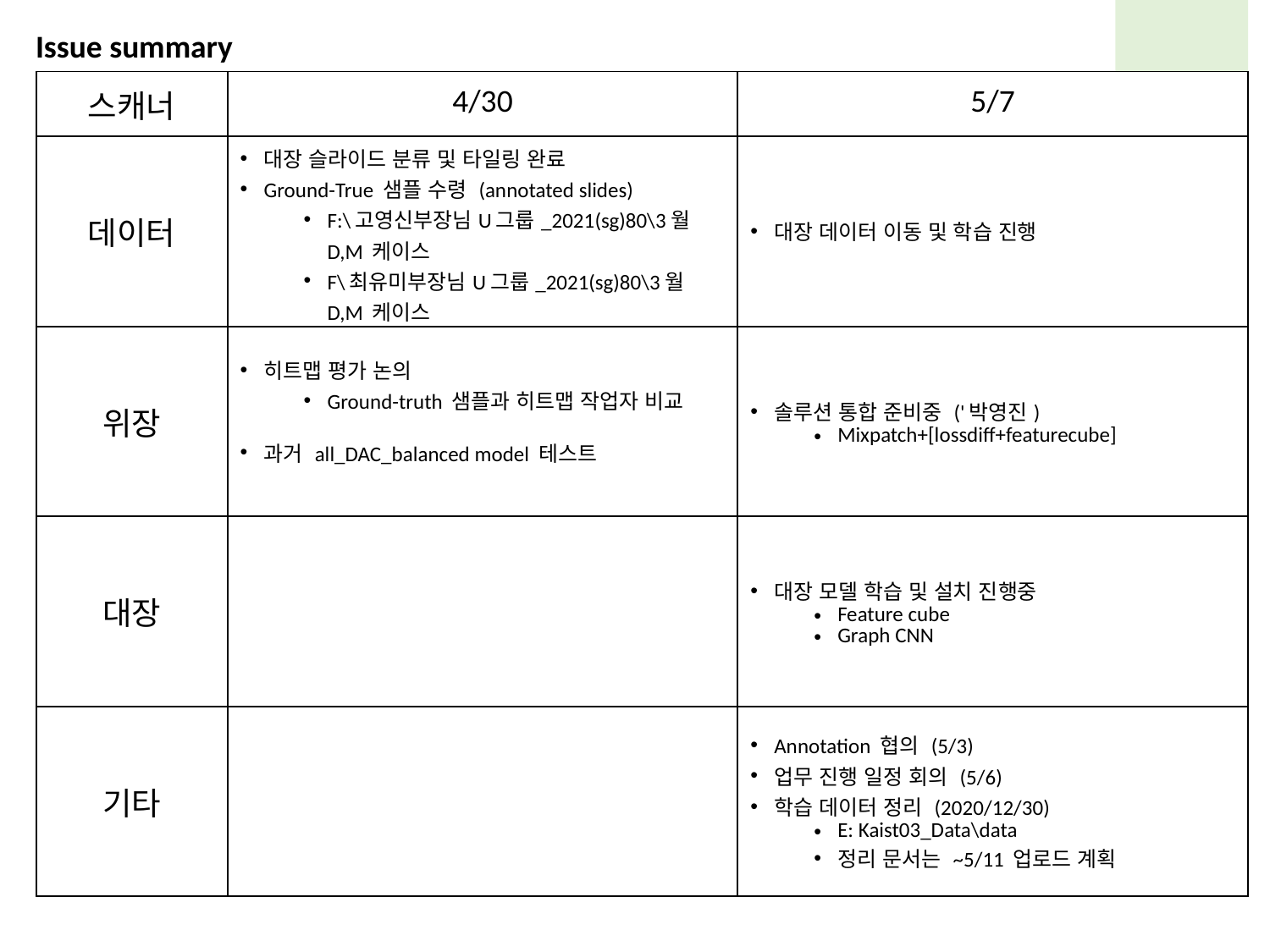

Issue summary
| 스캐너 | 4/30 | 5/7 |
| --- | --- | --- |
| 데이터 | 대장 슬라이드 분류 및 타일링 완료 Ground-True 샘플 수령 (annotated slides) F:\고영신부장님U그룹\_2021(sg)80\3월 D,M 케이스 F\최유미부장님U그룹\_2021(sg)80\3월 D,M 케이스 | 대장 데이터 이동 및 학습 진행 |
|  |  |  |
| 위장 | 히트맵 평가 논의 Ground-truth 샘플과 히트맵 작업자 비교 과거 all\_DAC\_balanced model 테스트 | 솔루션 통합 준비중 ('박영진) Mixpatch+[lossdiff+featurecube] |
| --- | --- | --- |
| 대장 |  | 대장 모델 학습 및 설치 진행중 Feature cube Graph CNN |
| 기타 |  | Annotation 협의 (5/3) 업무 진행 일정 회의 (5/6) 학습 데이터 정리 (2020/12/30) E: Kaist03\_Data\data 정리 문서는 ~5/11 업로드 계획 |